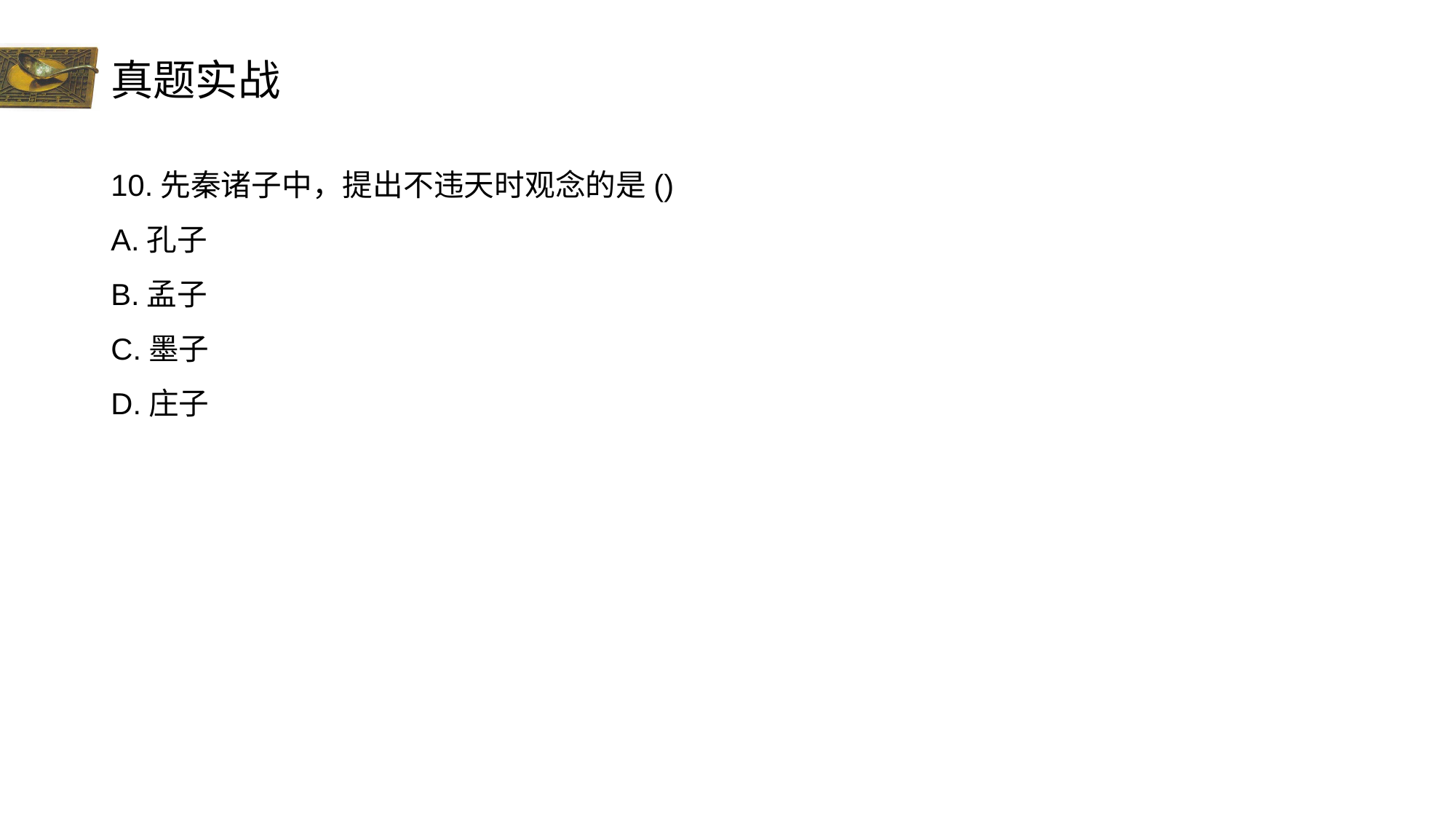

# 真题实战
10.先秦诸子中，提出不违天时观念的是()
A.孔子
B.孟子
C.墨子
D.庄子

60